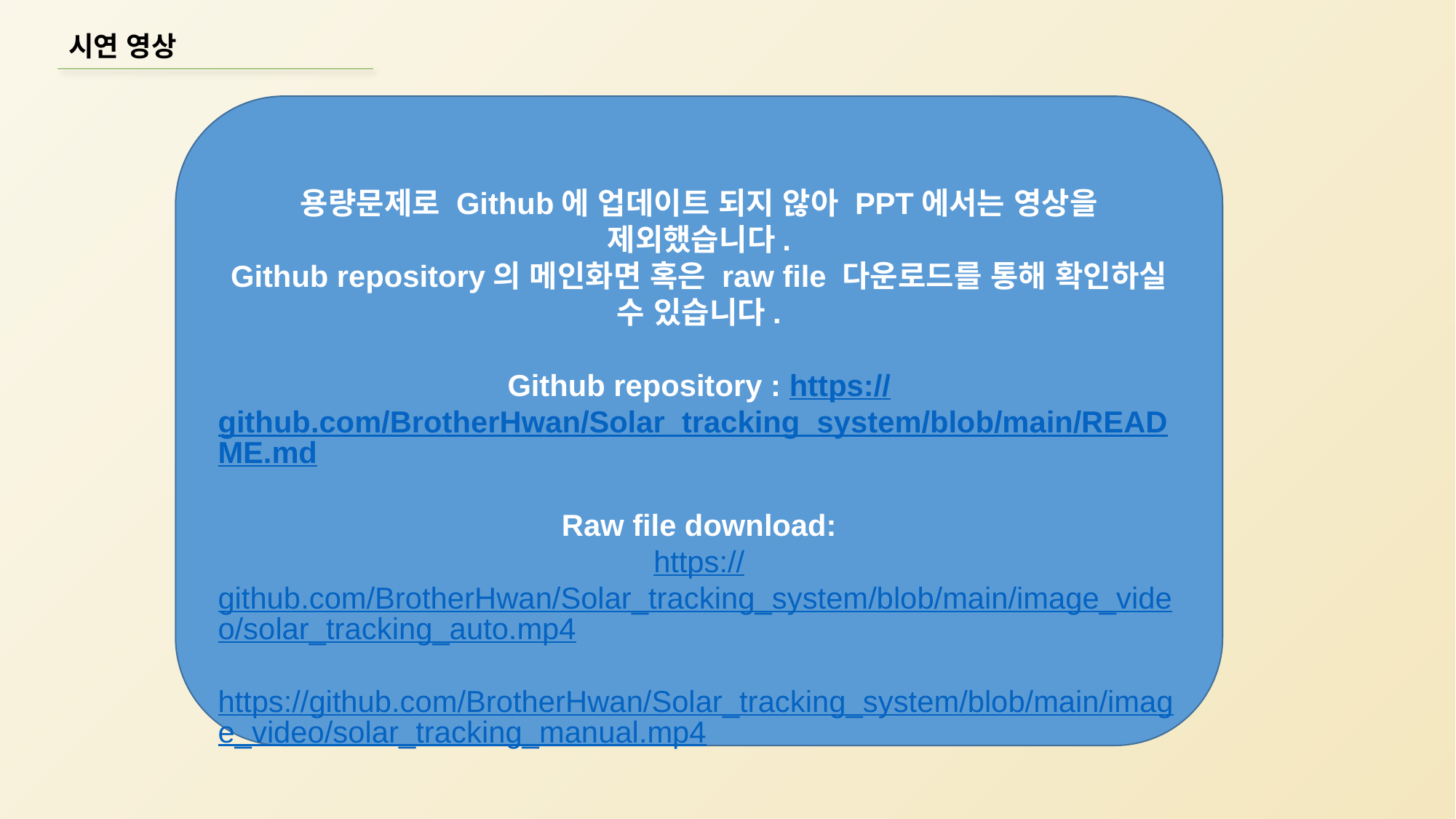

시연 영상
용량문제로 Github에 업데이트 되지 않아 PPT에서는 영상을 제외했습니다.
Github repository의 메인화면 혹은 raw file 다운로드를 통해 확인하실 수 있습니다.

Github repository : https://github.com/BrotherHwan/Solar_tracking_system/blob/main/README.md

Raw file download:
https://github.com/BrotherHwan/Solar_tracking_system/blob/main/image_video/solar_tracking_auto.mp4

https://github.com/BrotherHwan/Solar_tracking_system/blob/main/image_video/solar_tracking_manual.mp4